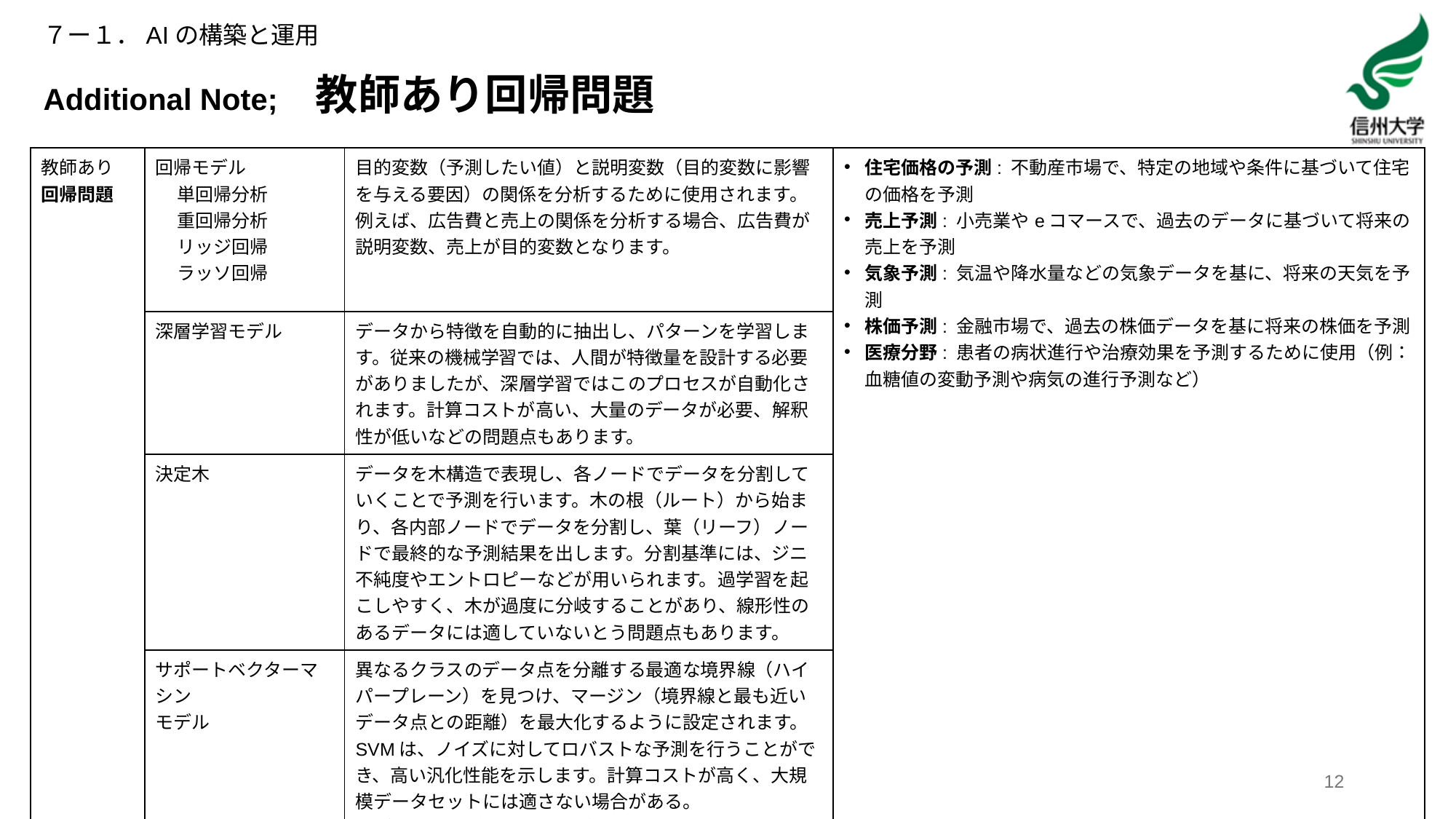

７ー１．AIの構築と運用
# Additional Note;　教師あり回帰問題
| 教師あり 回帰問題 | 回帰モデル 単回帰分析 重回帰分析 リッジ回帰 ラッソ回帰 | 目的変数（予測したい値）と説明変数（目的変数に影響を与える要因）の関係を分析するために使用されます。例えば、広告費と売上の関係を分析する場合、広告費が説明変数、売上が目的変数となります。 | 住宅価格の予測: 不動産市場で、特定の地域や条件に基づいて住宅の価格を予測 売上予測: 小売業やeコマースで、過去のデータに基づいて将来の売上を予測 気象予測: 気温や降水量などの気象データを基に、将来の天気を予測 株価予測: 金融市場で、過去の株価データを基に将来の株価を予測 医療分野: 患者の病状進行や治療効果を予測するために使用（例：血糖値の変動予測や病気の進行予測など） |
| --- | --- | --- | --- |
|  | 深層学習モデル | データから特徴を自動的に抽出し、パターンを学習します。従来の機械学習では、人間が特徴量を設計する必要がありましたが、深層学習ではこのプロセスが自動化されます。計算コストが高い、大量のデータが必要、解釈性が低いなどの問題点もあります。 |  |
|  | 決定木 | データを木構造で表現し、各ノードでデータを分割していくことで予測を行います。木の根（ルート）から始まり、各内部ノードでデータを分割し、葉（リーフ）ノードで最終的な予測結果を出します。分割基準には、ジニ不純度やエントロピーなどが用いられます。過学習を起こしやすく、木が過度に分岐することがあり、線形性のあるデータには適していないとう問題点もあります。 |  |
|  | サポートベクターマシン モデル | 異なるクラスのデータ点を分離する最適な境界線（ハイパープレーン）を見つけ、マージン（境界線と最も近いデータ点との距離）を最大化するように設定されます。SVMは、ノイズに対してロバストな予測を行うことができ、高い汎化性能を示します。計算コストが高く、大規模データセットには適さない場合がある。 モデルの解釈が難しいことがあります。 |  |
12